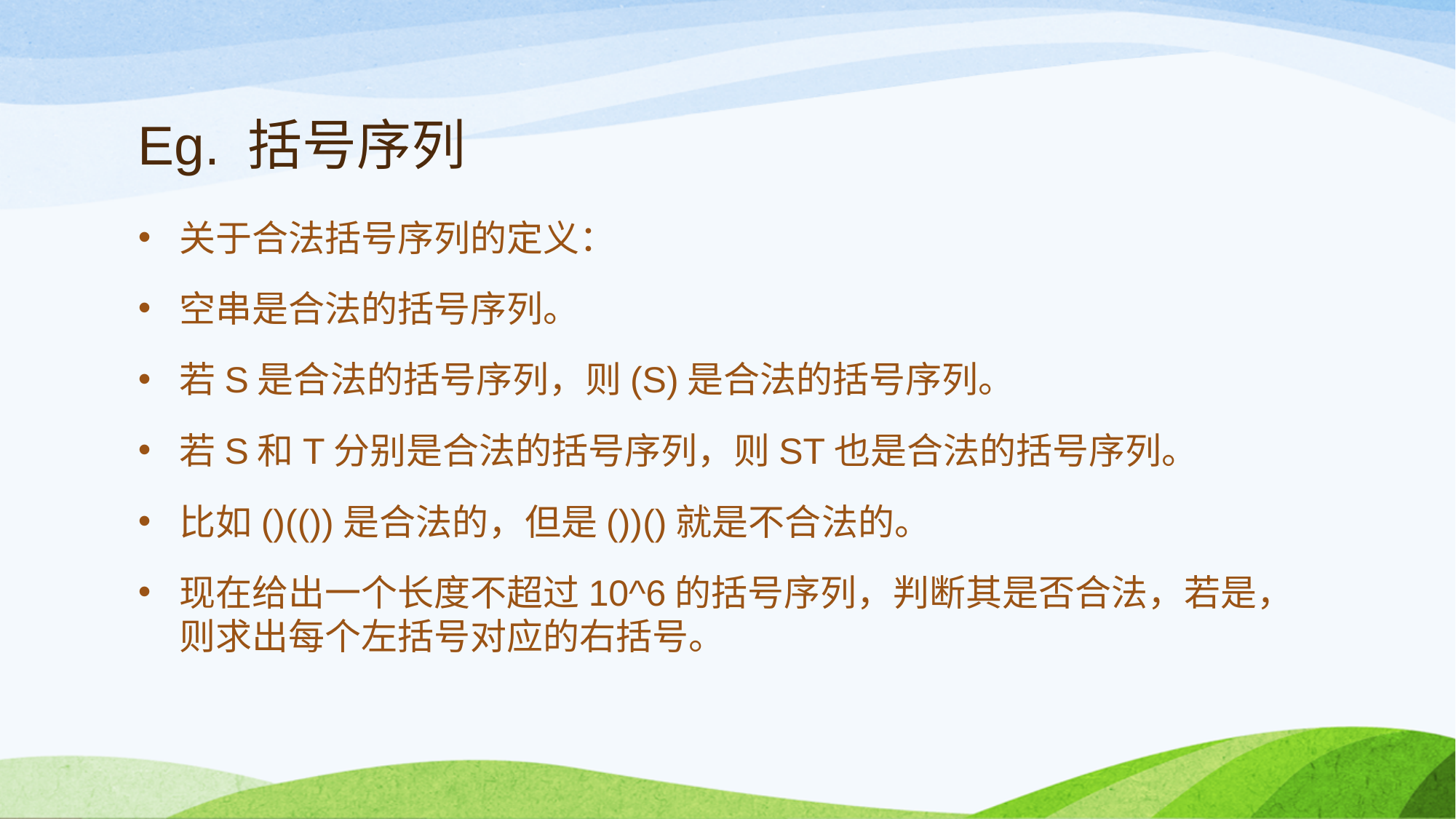

# Eg. 括号序列
关于合法括号序列的定义：
空串是合法的括号序列。
若S是合法的括号序列，则(S)是合法的括号序列。
若S和T分别是合法的括号序列，则ST也是合法的括号序列。
比如()(())是合法的，但是())()就是不合法的。
现在给出一个长度不超过10^6的括号序列，判断其是否合法，若是，则求出每个左括号对应的右括号。